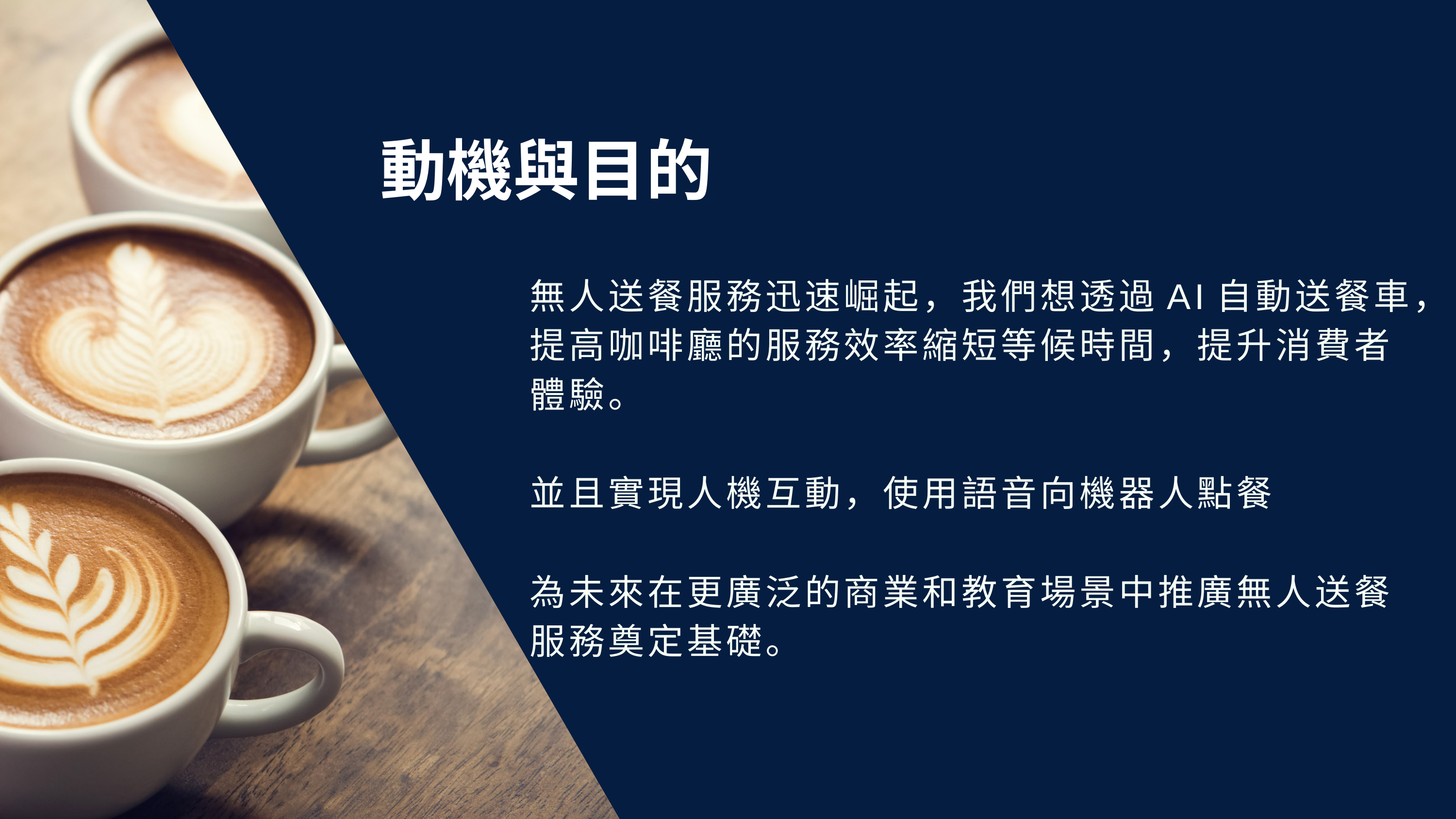

動機與目的
無人送餐服務迅速崛起，我們想透過AI自動送餐車，提高咖啡廳的服務效率縮短等候時間，提升消費者體驗。

並且實現人機互動，使用語音向機器人點餐

為未來在更廣泛的商業和教育場景中推廣無人送餐服務奠定基礎。